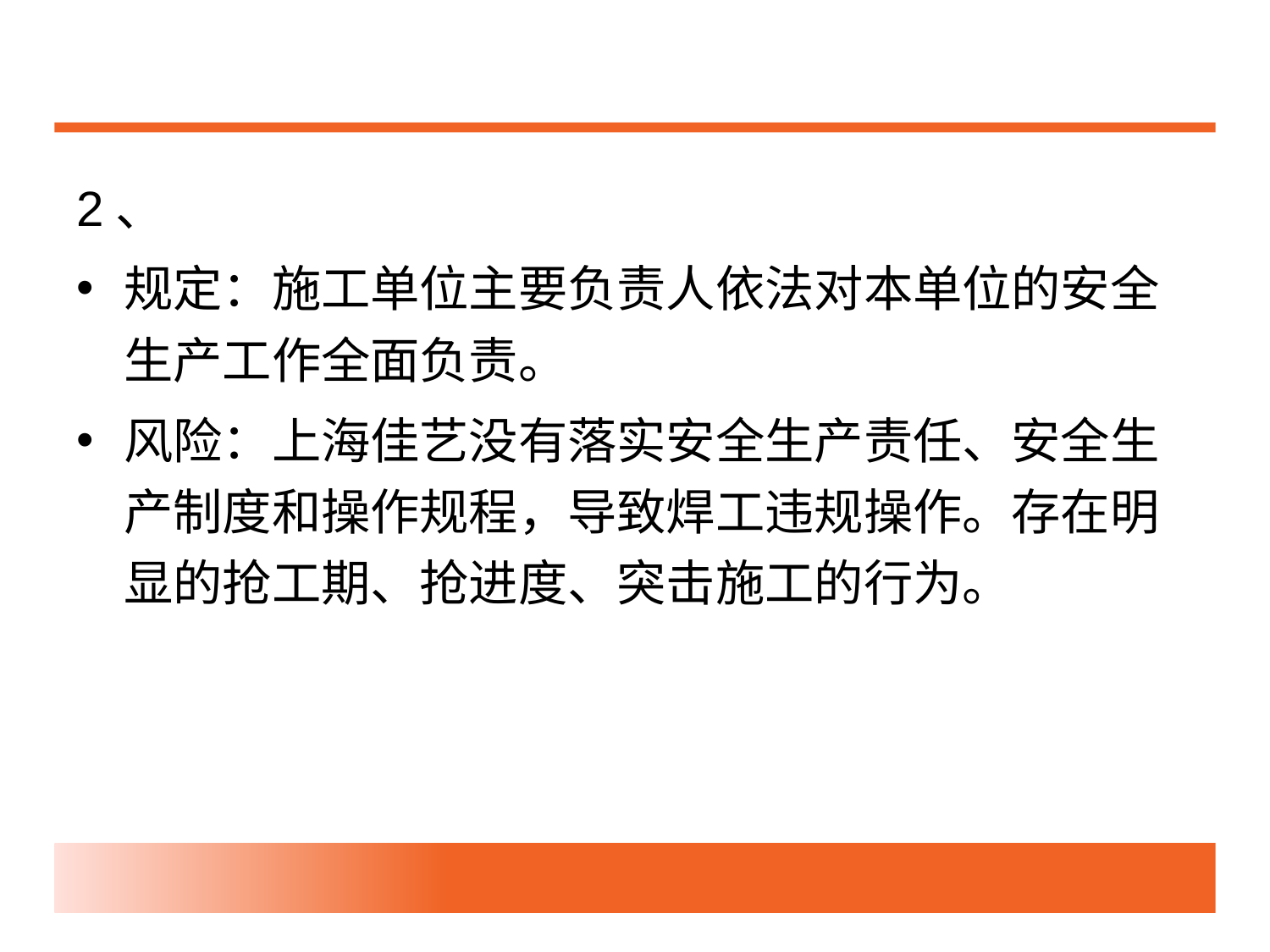

#
2、
规定：施工单位主要负责人依法对本单位的安全生产工作全面负责。
风险：上海佳艺没有落实安全生产责任、安全生产制度和操作规程，导致焊工违规操作。存在明显的抢工期、抢进度、突击施工的行为。